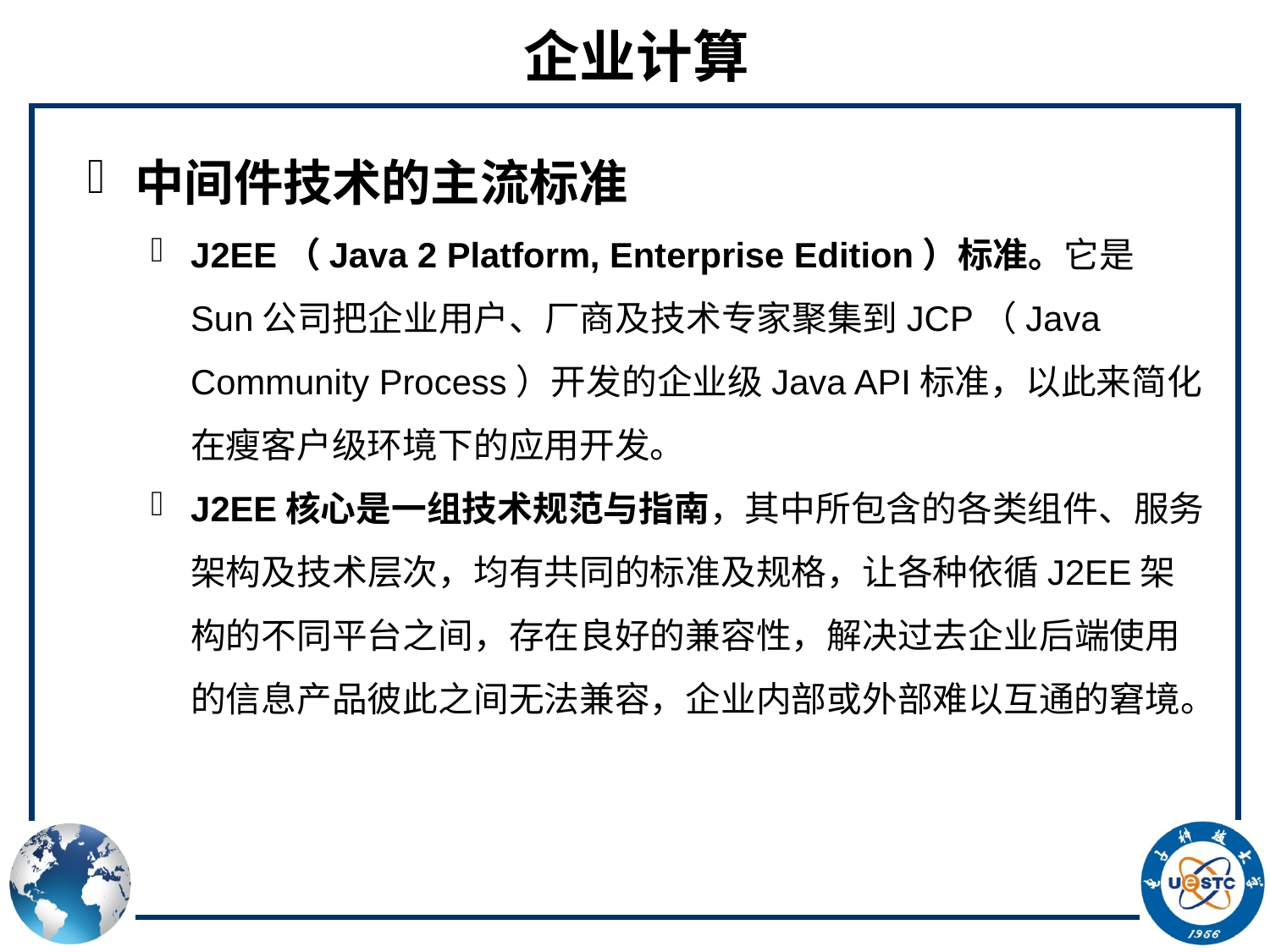

# 企业计算
中间件技术的主流标准
J2EE（Java 2 Platform, Enterprise Edition）标准。它是Sun公司把企业用户、厂商及技术专家聚集到JCP（Java Community Process）开发的企业级Java API标准，以此来简化在瘦客户级环境下的应用开发。
J2EE核心是一组技术规范与指南，其中所包含的各类组件、服务架构及技术层次，均有共同的标准及规格，让各种依循J2EE架构的不同平台之间，存在良好的兼容性，解决过去企业后端使用的信息产品彼此之间无法兼容，企业内部或外部难以互通的窘境。